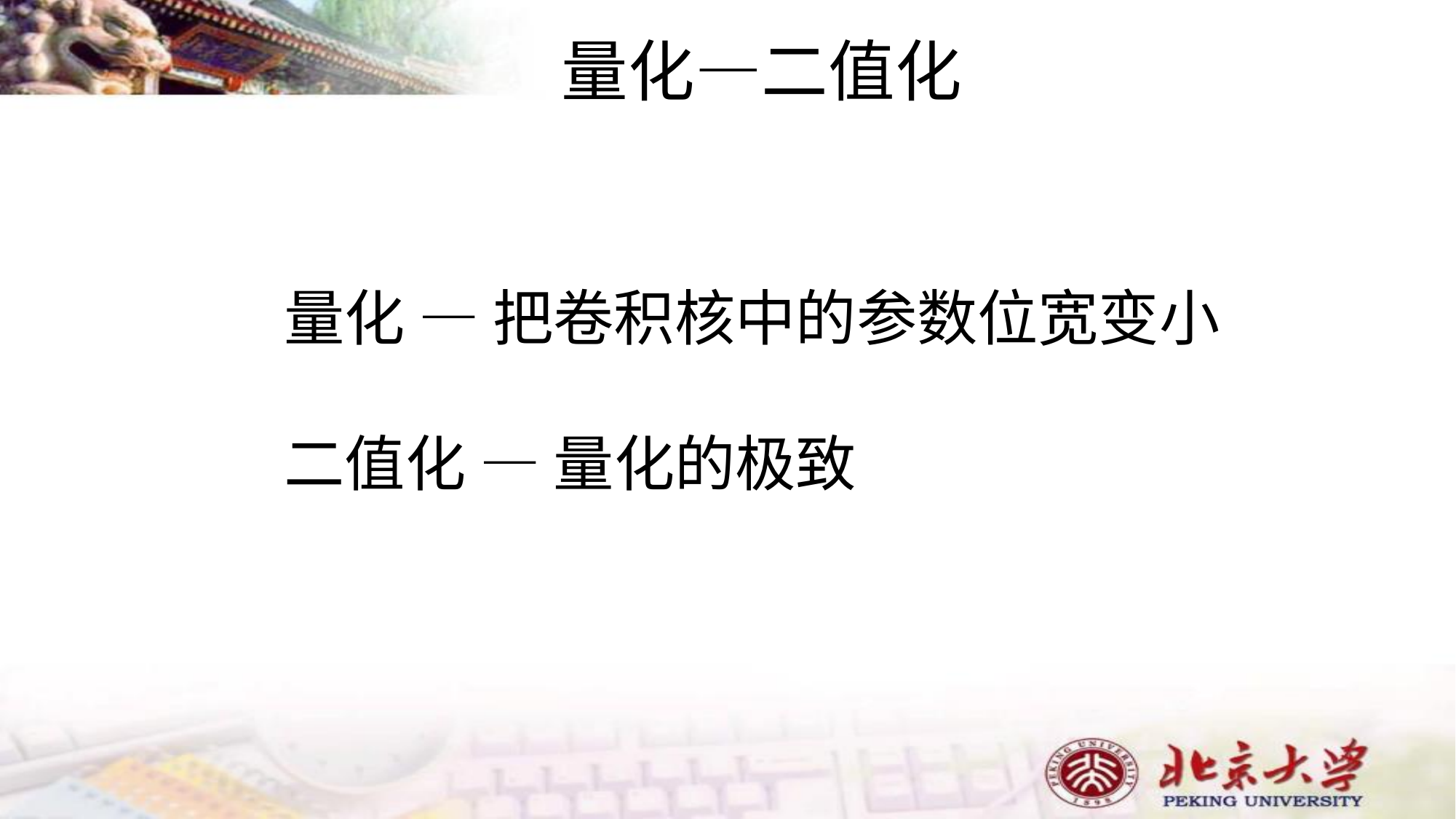

量化—二值化
量化 — 把卷积核中的参数位宽变小

二值化 — 量化的极致